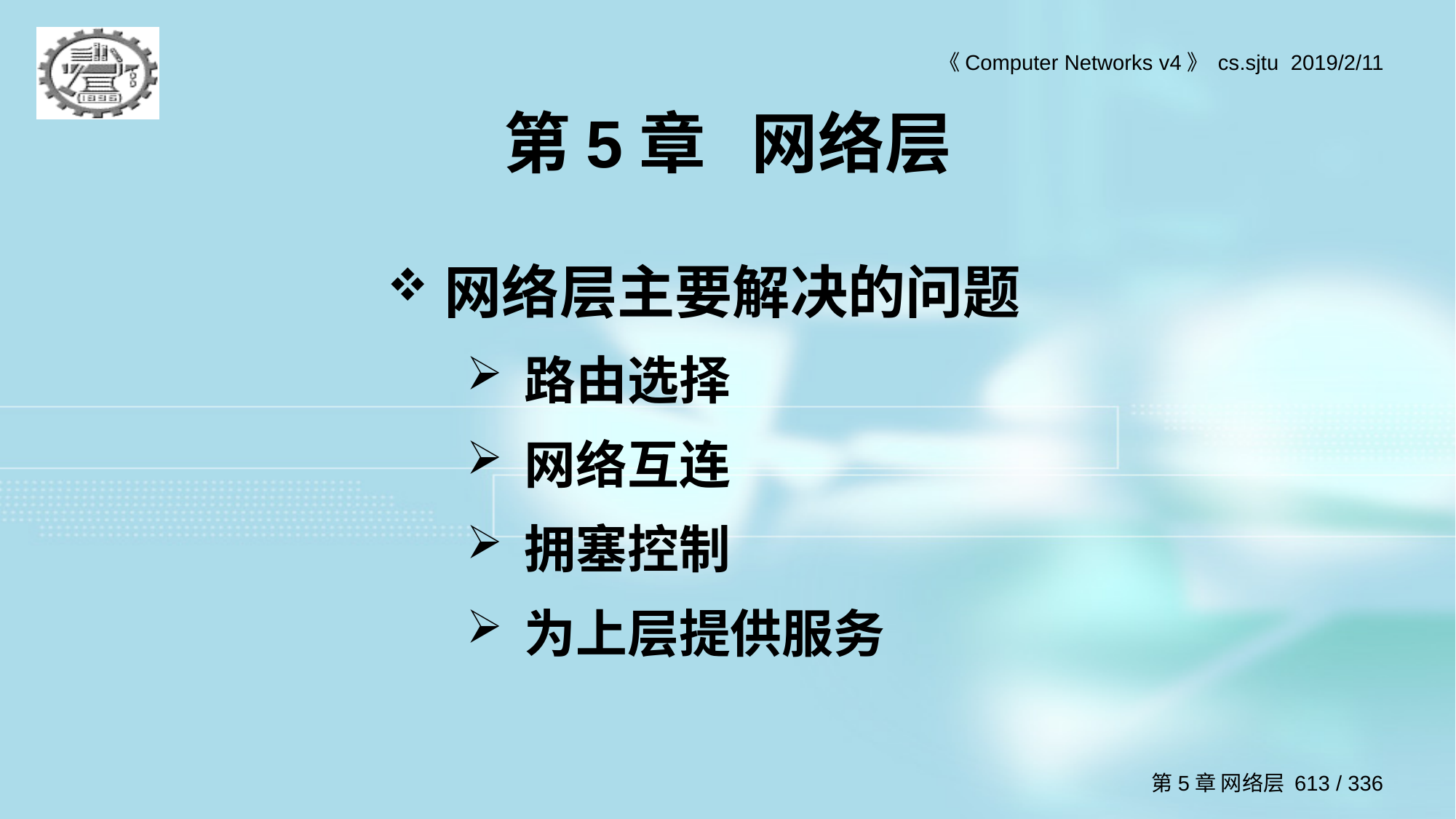

# 第5章   网络层
网络层主要解决的问题
路由选择
网络互连
拥塞控制
为上层提供服务